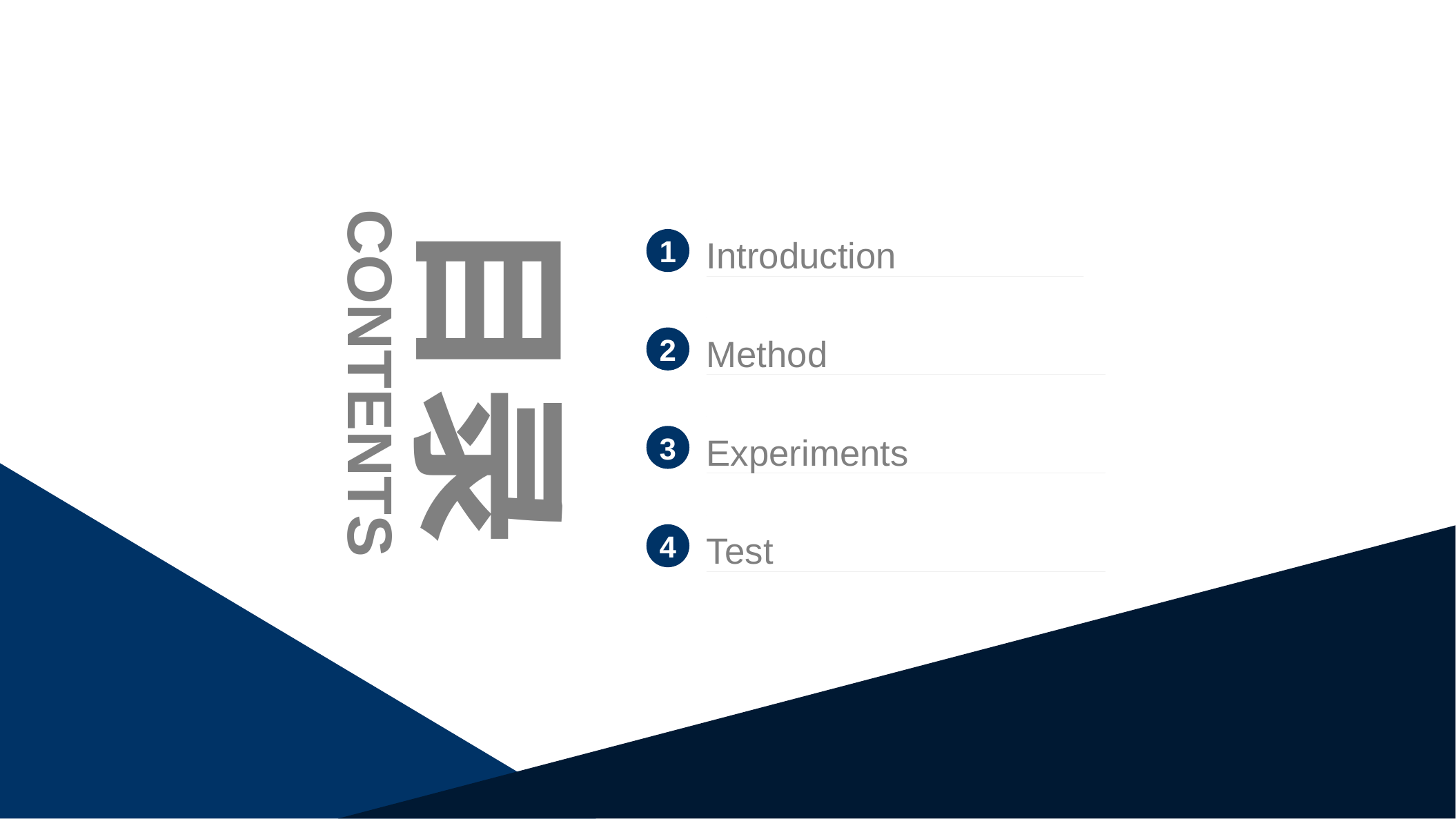

目录
Introduction
1
Method
2
CONTENTS
Experiments
3

Test
4